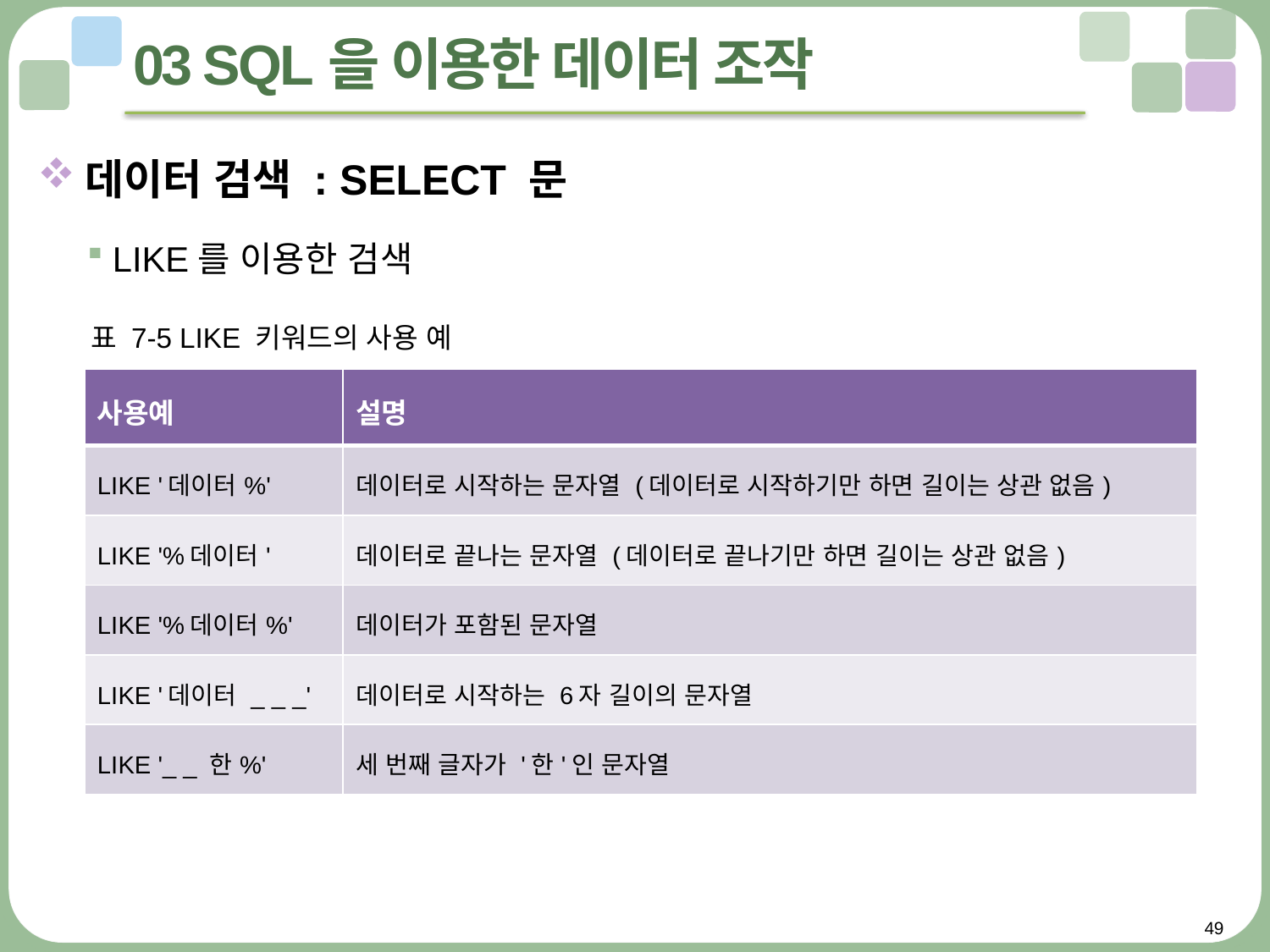

# 03 SQL을 이용한 데이터 조작
데이터 검색 : SELECT 문
LIKE를 이용한 검색

표 7-5 LIKE 키워드의 사용 예
| 사용예 | 설명 |
| --- | --- |
| LIKE '데이터%' | 데이터로 시작하는 문자열 (데이터로 시작하기만 하면 길이는 상관 없음) |
| LIKE '%데이터' | 데이터로 끝나는 문자열 (데이터로 끝나기만 하면 길이는 상관 없음) |
| LIKE '%데이터%' | 데이터가 포함된 문자열 |
| LIKE '데이터 \_ \_ \_' | 데이터로 시작하는 6자 길이의 문자열 |
| LIKE '\_ \_ 한%' | 세 번째 글자가 '한'인 문자열 |